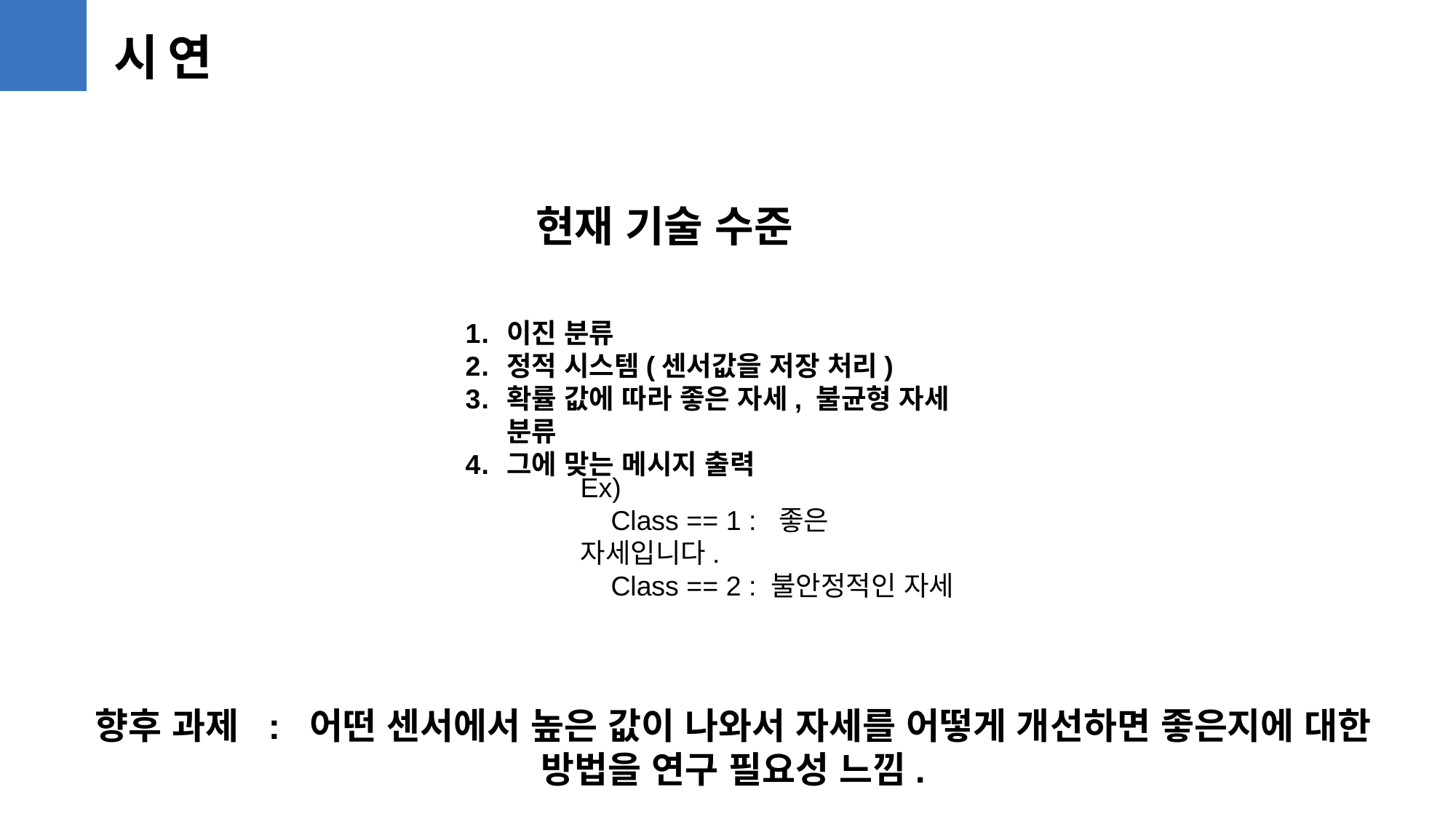

시연
현재 기술 수준
이진 분류
정적 시스템(센서값을 저장 처리)
확률 값에 따라 좋은 자세, 불균형 자세 분류
그에 맞는 메시지 출력
## 향후 과제 어떤 센서에서 높은 값이 나와서 그 부분을 어떻게 개선하면 될지에 대한 방법(도메인 지식)을 연구해 볼 가치가 있다.
Ex)
    Class == 1 :  좋은 자세입니다.
    Class == 2 : 불안정적인 자세
향후 과제  :  어떤 센서에서 높은 값이 나와서 자세를 어떻게 개선하면 좋은지에 대한 방법을 연구 필요성 느낌.